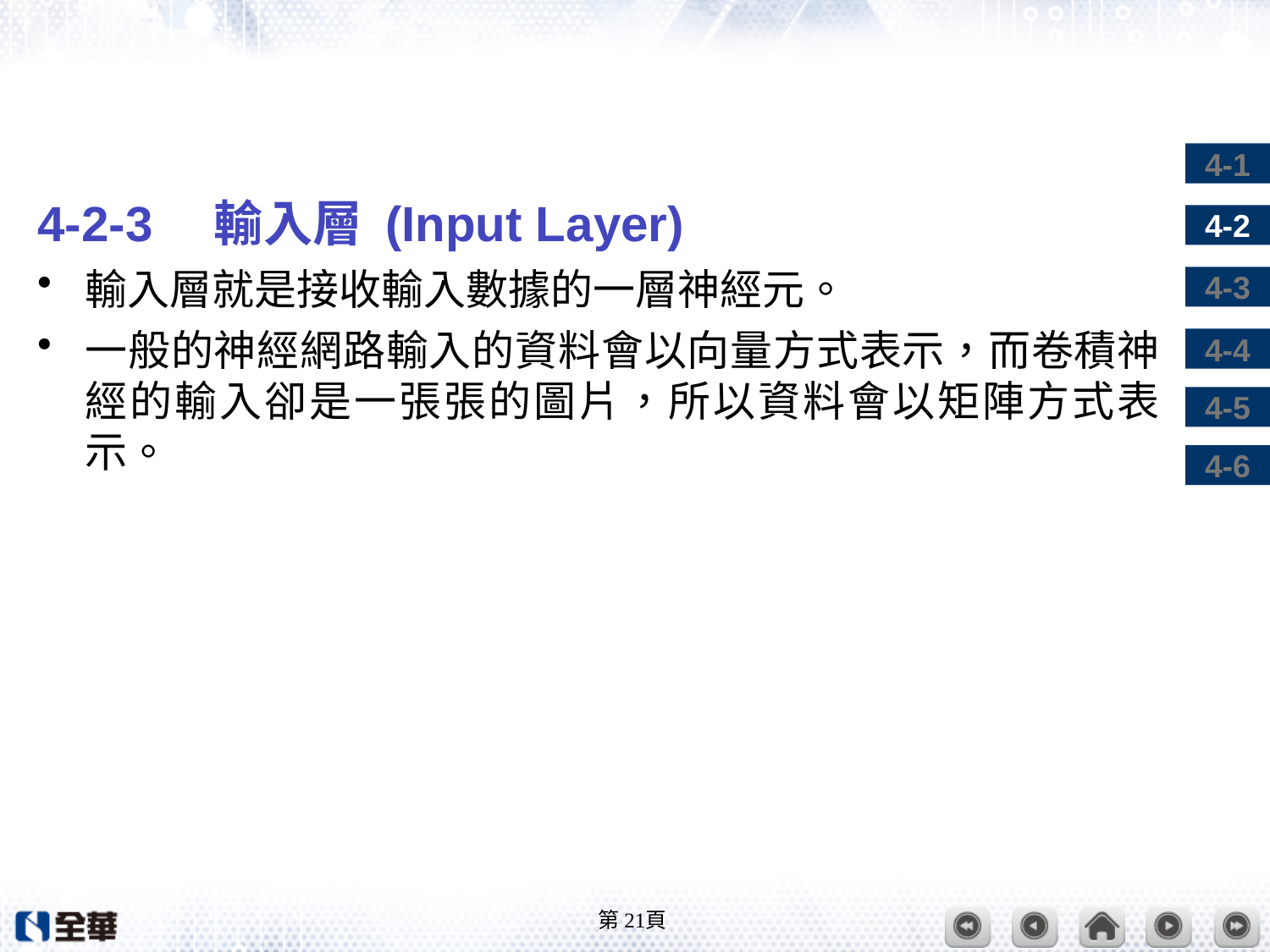

#
4-2-3　輸入層 (Input Layer)
輸入層就是接收輸入數據的一層神經元。
一般的神經網路輸入的資料會以向量方式表示，而卷積神經的輸入卻是一張張的圖片，所以資料會以矩陣方式表示。